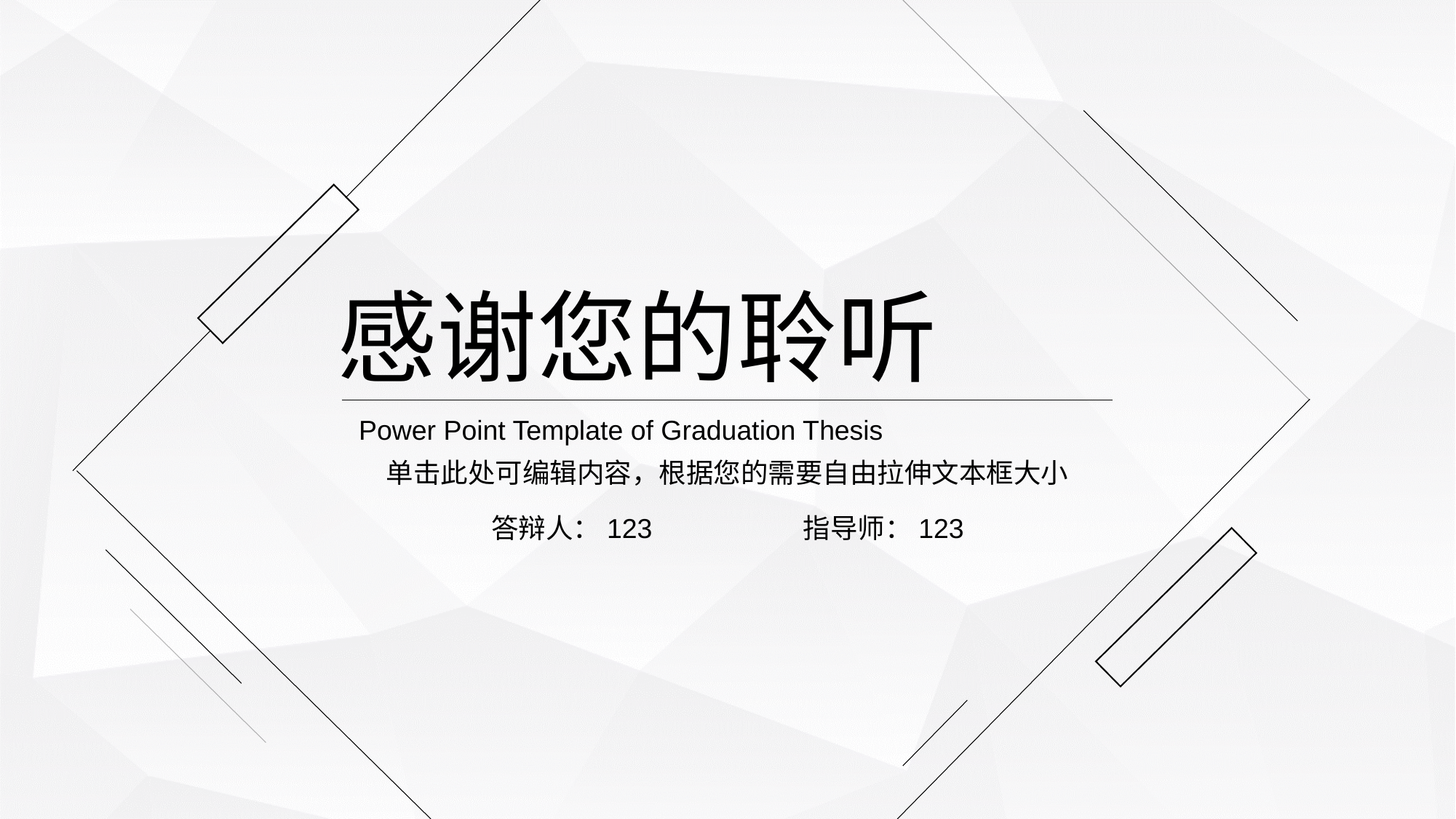

感谢您的聆听
Power Point Template of Graduation Thesis
单击此处可编辑内容，根据您的需要自由拉伸文本框大小
答辩人：123
指导师：123